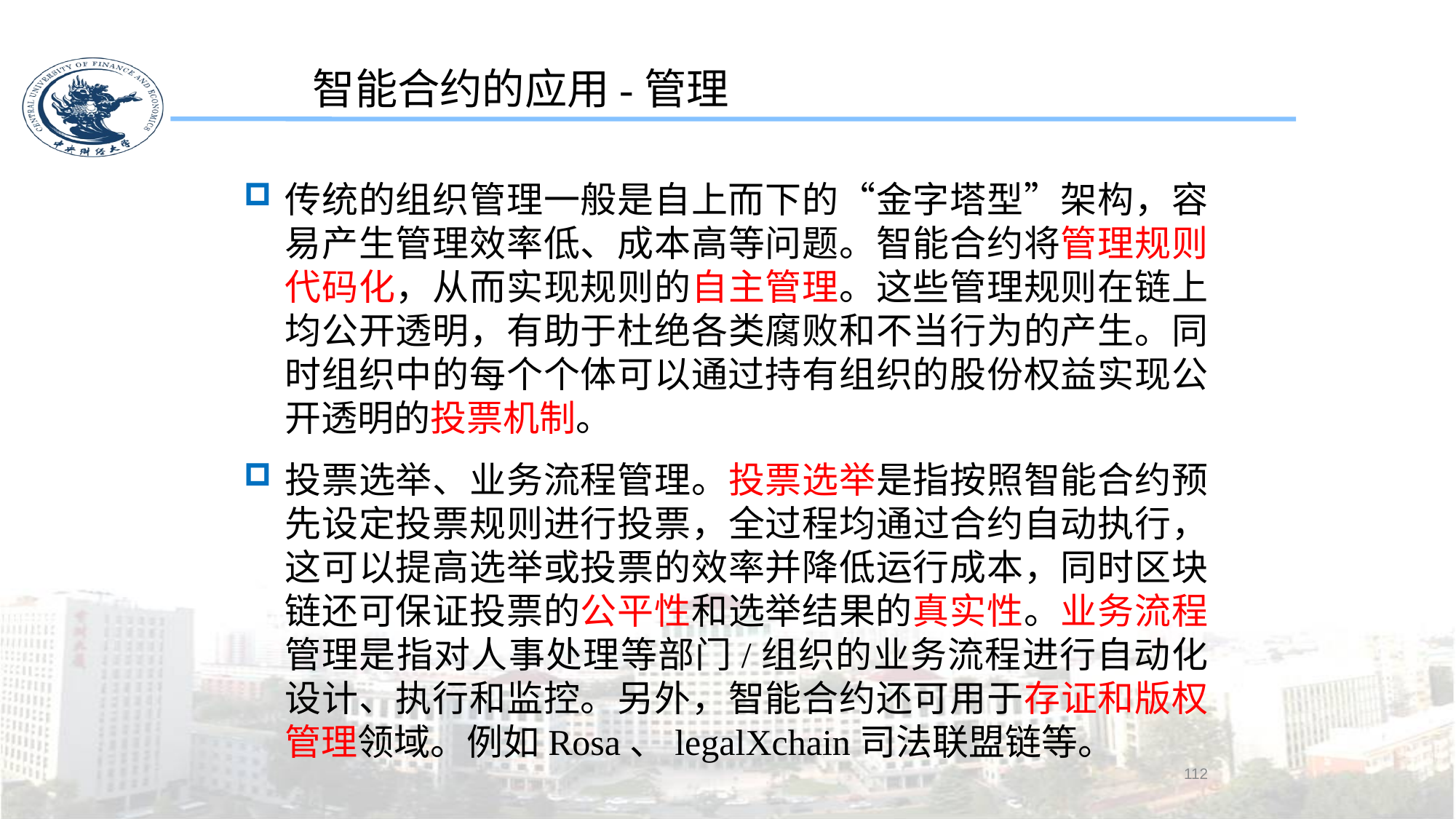

智能合约的应用-管理
传统的组织管理一般是自上而下的“金字塔型”架构，容易产生管理效率低、成本高等问题。智能合约将管理规则代码化，从而实现规则的自主管理。这些管理规则在链上均公开透明，有助于杜绝各类腐败和不当行为的产生。同时组织中的每个个体可以通过持有组织的股份权益实现公开透明的投票机制。
投票选举、业务流程管理。投票选举是指按照智能合约预先设定投票规则进行投票，全过程均通过合约自动执行，这可以提高选举或投票的效率并降低运行成本，同时区块链还可保证投票的公平性和选举结果的真实性。业务流程管理是指对人事处理等部门/组织的业务流程进行自动化设计、执行和监控。另外，智能合约还可用于存证和版权管理领域。例如Rosa、legalXchain司法联盟链等。
112